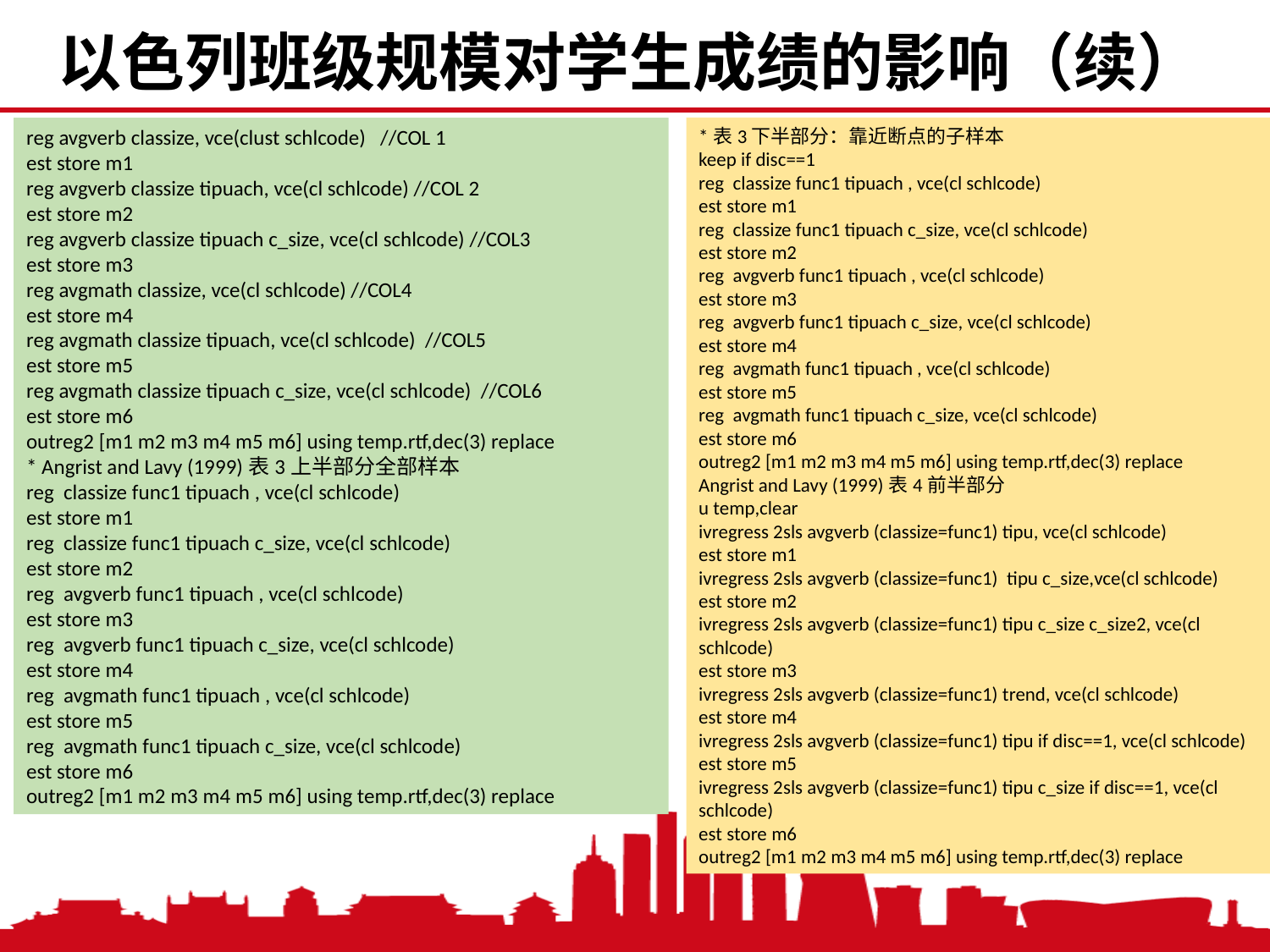

以色列班级规模对学生成绩的影响（续）
reg avgverb classize, vce(clust schlcode)   //COL 1
est store m1
reg avgverb classize tipuach, vce(cl schlcode) //COL 2
est store m2
reg avgverb classize tipuach c_size, vce(cl schlcode) //COL3
est store m3
reg avgmath classize, vce(cl schlcode) //COL4
est store m4
reg avgmath classize tipuach, vce(cl schlcode)  //COL5
est store m5
reg avgmath classize tipuach c_size, vce(cl schlcode)  //COL6
est store m6
outreg2 [m1 m2 m3 m4 m5 m6] using temp.rtf,dec(3) replace
* Angrist and Lavy (1999)表3上半部分全部样本
reg  classize func1 tipuach , vce(cl schlcode)
est store m1
reg  classize func1 tipuach c_size, vce(cl schlcode)
est store m2
reg  avgverb func1 tipuach , vce(cl schlcode)
est store m3
reg  avgverb func1 tipuach c_size, vce(cl schlcode)
est store m4
reg  avgmath func1 tipuach , vce(cl schlcode)
est store m5
reg  avgmath func1 tipuach c_size, vce(cl schlcode)
est store m6
outreg2 [m1 m2 m3 m4 m5 m6] using temp.rtf,dec(3) replace
*表3下半部分：靠近断点的子样本
keep if disc==1
reg  classize func1 tipuach , vce(cl schlcode)
est store m1
reg  classize func1 tipuach c_size, vce(cl schlcode)
est store m2
reg  avgverb func1 tipuach , vce(cl schlcode)
est store m3
reg  avgverb func1 tipuach c_size, vce(cl schlcode)
est store m4
reg  avgmath func1 tipuach , vce(cl schlcode)
est store m5
reg  avgmath func1 tipuach c_size, vce(cl schlcode)
est store m6
outreg2 [m1 m2 m3 m4 m5 m6] using temp.rtf,dec(3) replace
Angrist and Lavy (1999)表4前半部分
u temp,clear
ivregress 2sls avgverb (classize=func1) tipu, vce(cl schlcode)
est store m1
ivregress 2sls avgverb (classize=func1)  tipu c_size,vce(cl schlcode)
est store m2
ivregress 2sls avgverb (classize=func1) tipu c_size c_size2, vce(cl schlcode)
est store m3
ivregress 2sls avgverb (classize=func1) trend, vce(cl schlcode)
est store m4
ivregress 2sls avgverb (classize=func1) tipu if disc==1, vce(cl schlcode)
est store m5
ivregress 2sls avgverb (classize=func1) tipu c_size if disc==1, vce(cl schlcode)
est store m6
outreg2 [m1 m2 m3 m4 m5 m6] using temp.rtf,dec(3) replace